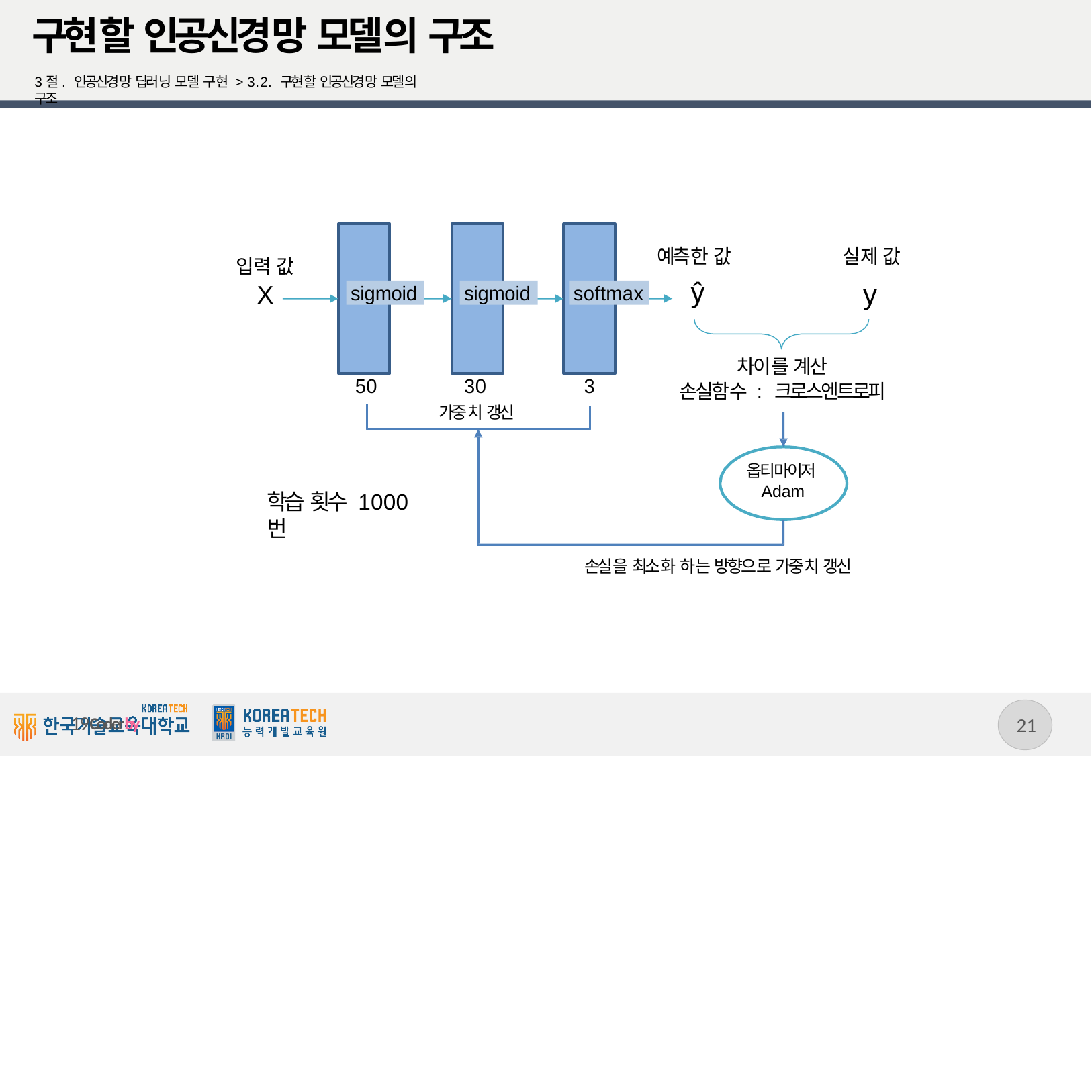

# 구현할 인공신경망 모델의 구조
3절. 인공신경망 딥러닝 모델 구현 > 3.2. 구현할 인공신경망 모델의 구조

실제 값
y
예측한 값
ŷ
입력 값
X
sigmoid
sigmoid
softmax

차이를 계산  손실함수 : 크로스엔트로피
50
30
3
가중치 갱신

옵티마이저  Adam
학습 횟수 1000번
손실을 최소화 하는 방향으로 가중치 갱신
21
19Coderby